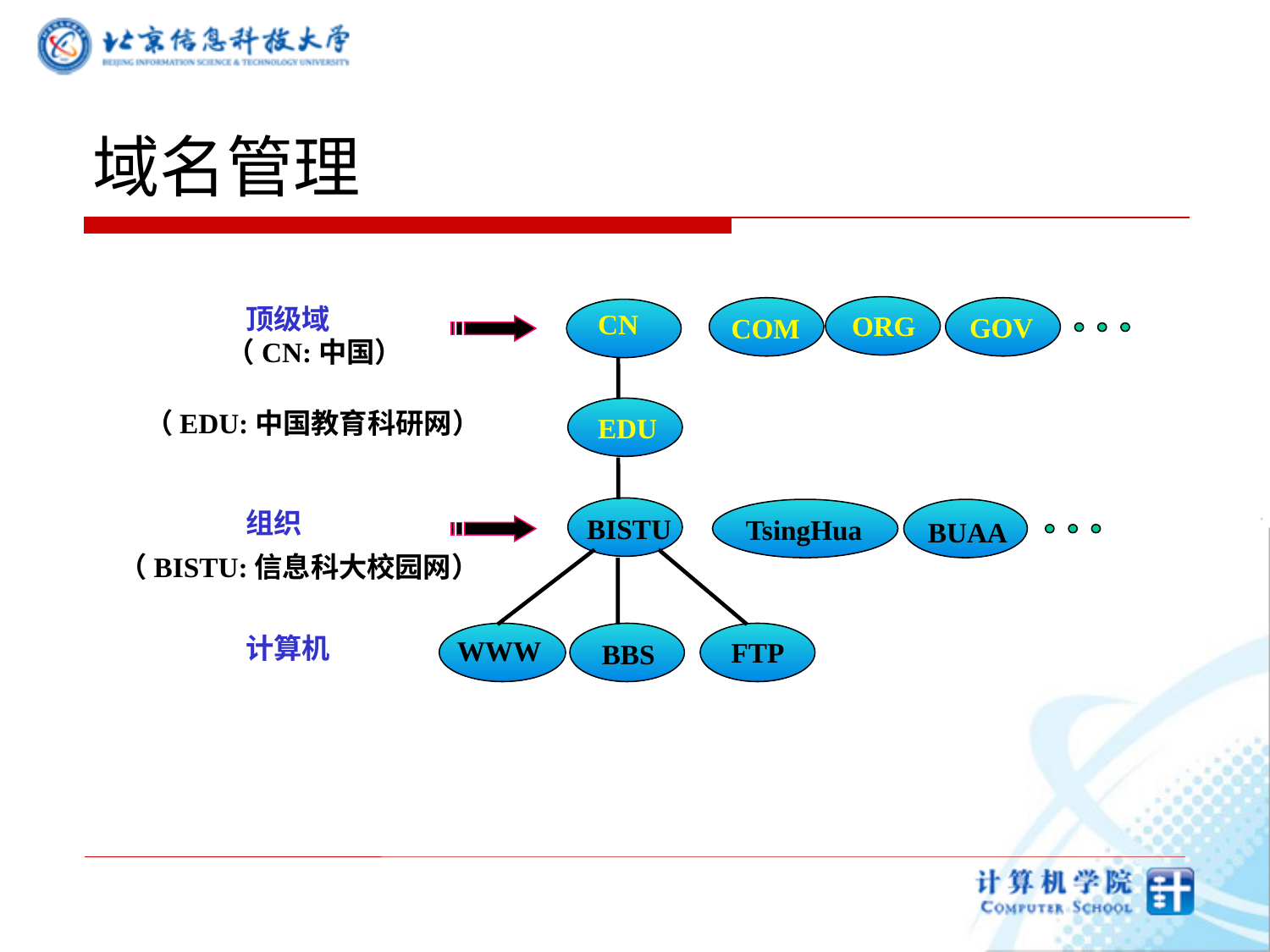

# 域名管理
顶级域

CN
ORG
GOV
COM

（CN:中国）

（EDU:中国教育科研网）
EDU

组织

BISTU
TsingHua
BUAA

（BISTU:信息科大校园网）

计算机
WWW
FTP
BBS